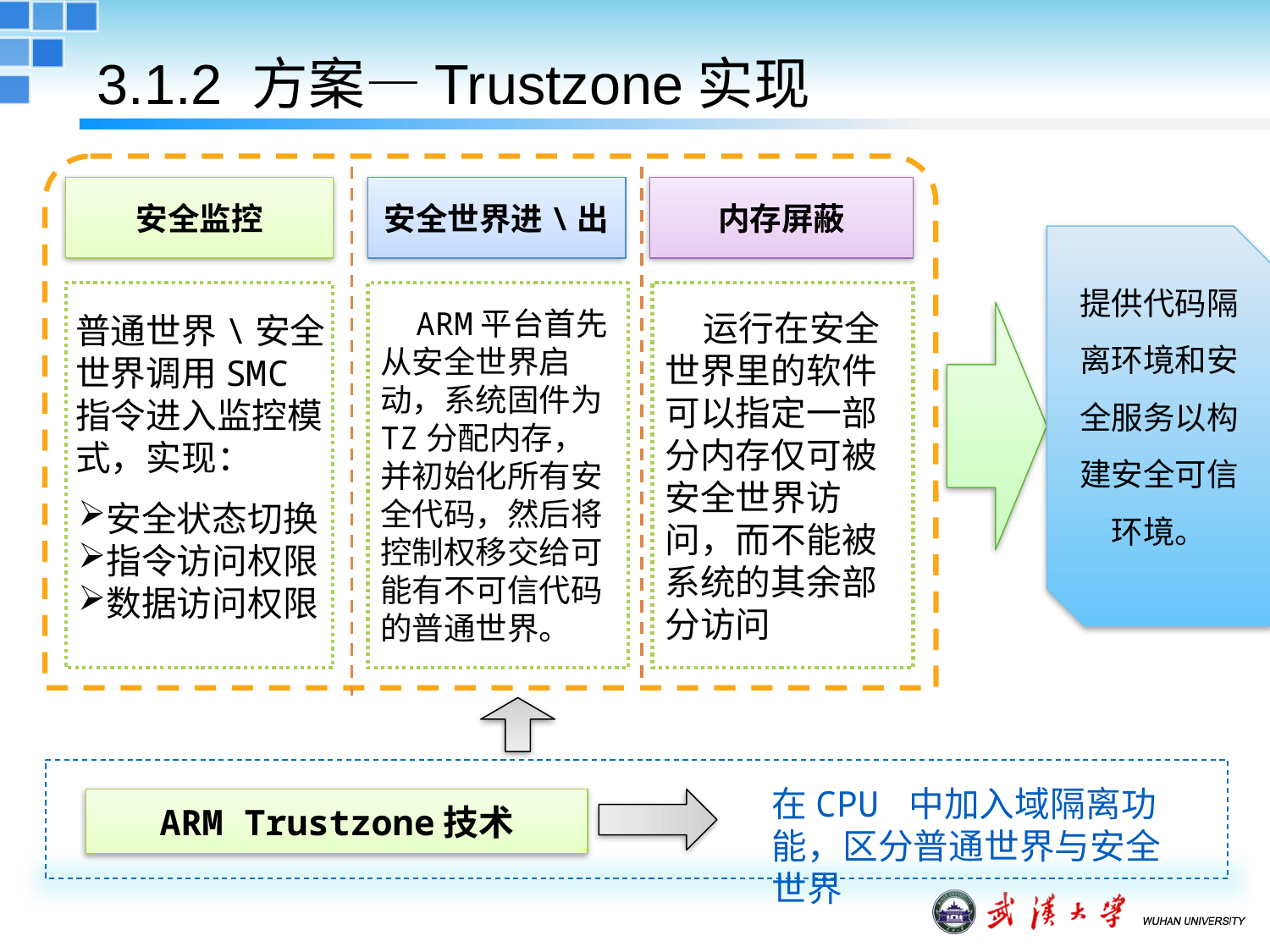

3.1.2 方案—Trustzone实现

安全监控
安全世界进\出
内存屏蔽
提供代码隔离环境和安全服务以构建安全可信环境。

安全状态切换
指令访问权限
数据访问权限

    ARM平台首先从安全世界启动，系统固件为TZ分配内存，并初始化所有安全代码，然后将控制权移交给可能有不可信代码的普通世界。
    运行在安全世界里的软件可以指定一部分内存仅可被安全世界访问，而不能被系统的其余部分访问
普通世界\安全世界调用SMC指令进入监控模式，实现：

在CPU 中加入域隔离功能，区分普通世界与安全世界
ARM Trustzone技术